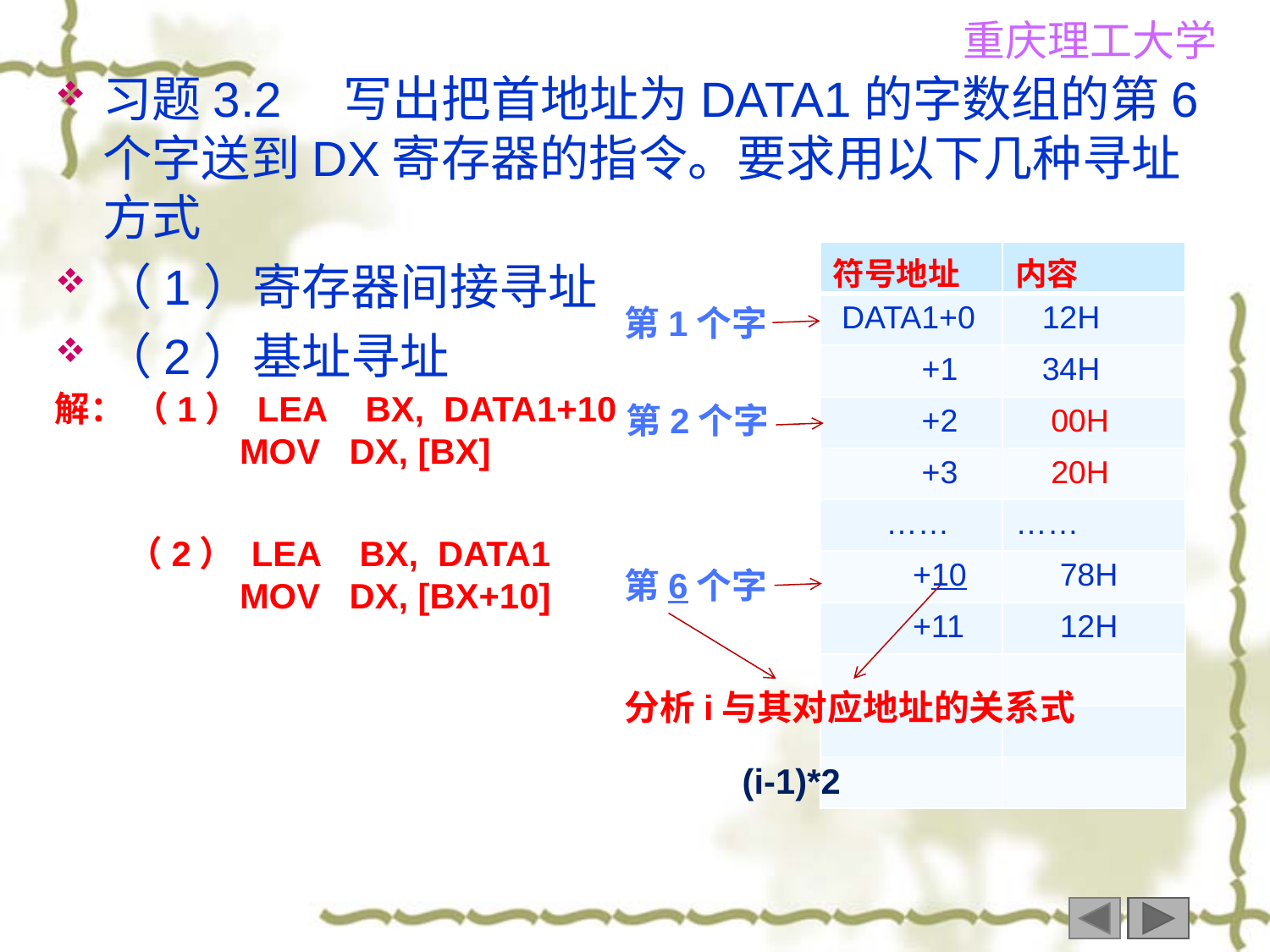

习题3.2　写出把首地址为DATA1的字数组的第6个字送到DX寄存器的指令。要求用以下几种寻址方式
（1）寄存器间接寻址
（2）基址寻址

| 符号地址 | 内容 |
| --- | --- |
| DATA1+0 | 12H |
| +1 | 34H |
| +2 | 00H |
| +3 | 20H |
| …… | …… |
| +10 | 78H |
| +11 | 12H |
|  |  |
|  |  |
|  |  |
第1个字
解： （1） LEA    BX,  DATA1+10
                   MOV   DX, [BX]
第2个字
        （2） LEA    BX,  DATA1
                   MOV   DX, [BX+10]
第6个字
分析i与其对应地址的关系式
(i-1)*2